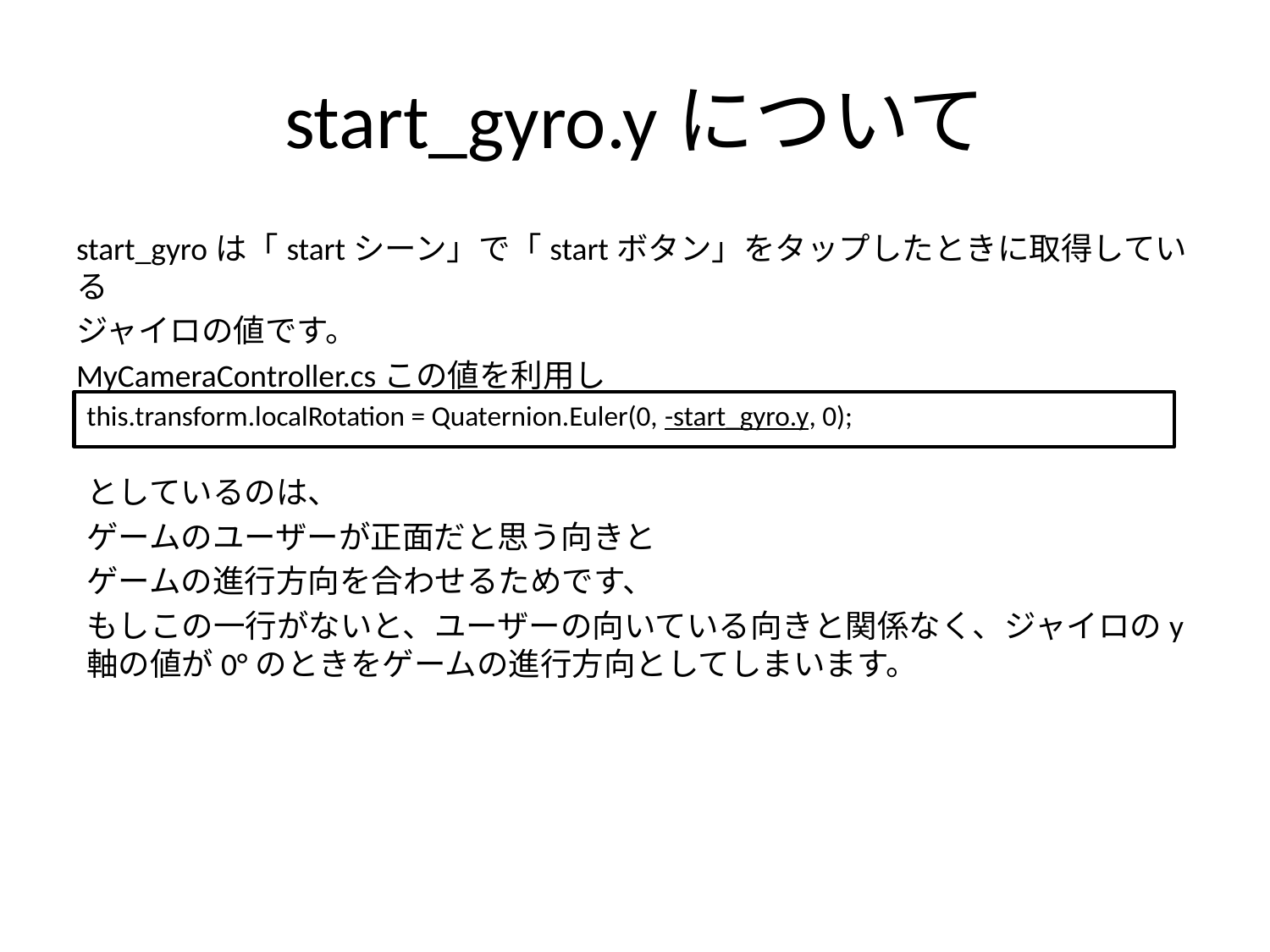

# start_gyro.yについて
start_gyroは「startシーン」で「startボタン」をタップしたときに取得している
ジャイロの値です。
MyCameraController.csこの値を利用し
this.transform.localRotation = Quaternion.Euler(0, -start_gyro.y, 0);

としているのは、
ゲームのユーザーが正面だと思う向きと
ゲームの進行方向を合わせるためです、
もしこの一行がないと、ユーザーの向いている向きと関係なく、ジャイロのy軸の値が0°のときをゲームの進行方向としてしまいます。